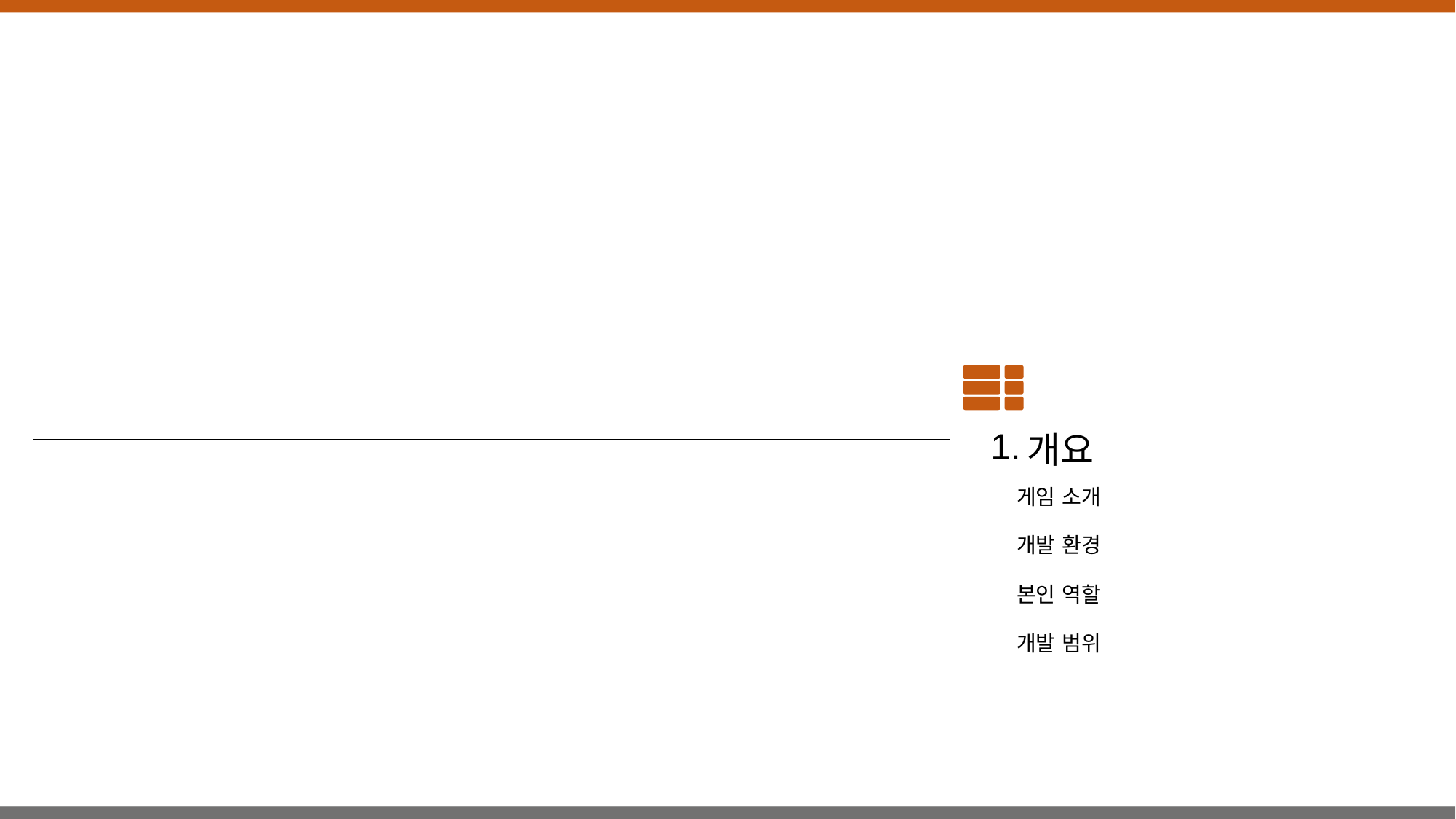

1.
개요
게임 소개
개발 환경
본인 역할
개발 범위